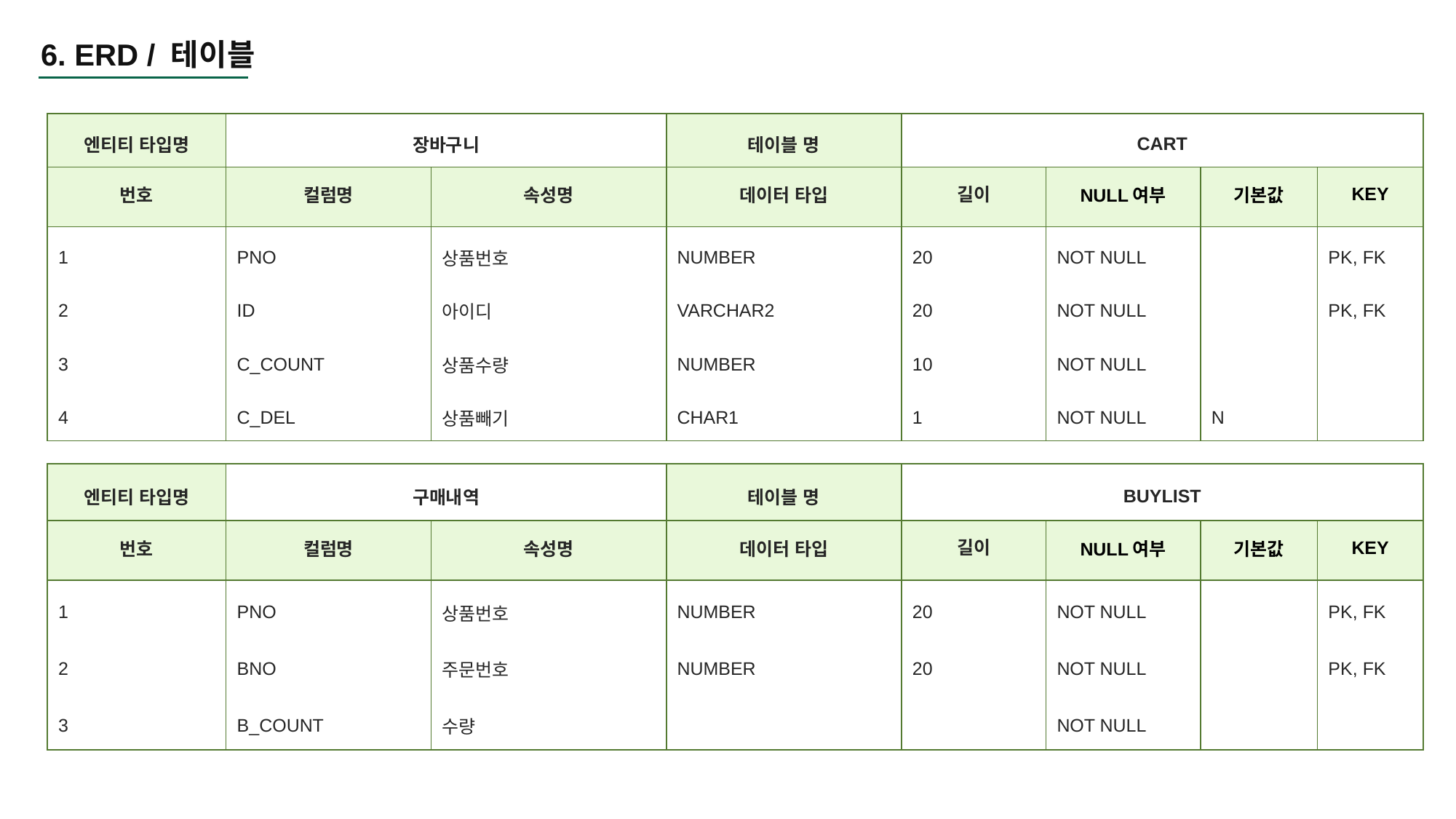

6. ERD / 테이블
| 엔티티 타입명 | 장바구니 |  | 테이블 명 | CART |  |  |  |
| --- | --- | --- | --- | --- | --- | --- | --- |
| 번호 | 컬럼명 | 속성명 | 데이터 타입 | 길이 | NULL여부 | 기본값 | KEY |
| 1 | PNO | 상품번호 | NUMBER | 20 | NOT NULL |  | PK, FK |
| 2 | ID | 아이디 | VARCHAR2 | 20 | NOT NULL |  | PK, FK |
| 3 | C\_COUNT | 상품수량 | NUMBER | 10 | NOT NULL |  |  |
| 4 | C\_DEL | 상품빼기 | CHAR1 | 1 | NOT NULL | N |  |
| 엔티티 타입명 | 구매내역 |  | 테이블 명 | BUYLIST |  |  |  |
| --- | --- | --- | --- | --- | --- | --- | --- |
| 번호 | 컬럼명 | 속성명 | 데이터 타입 | 길이 | NULL여부 | 기본값 | KEY |
| 1 | PNO | 상품번호 | NUMBER | 20 | NOT NULL |  | PK, FK |
| 2 | BNO | 주문번호 | NUMBER | 20 | NOT NULL |  | PK, FK |
| 3 | B\_COUNT | 수량 |  |  | NOT NULL |  |  |